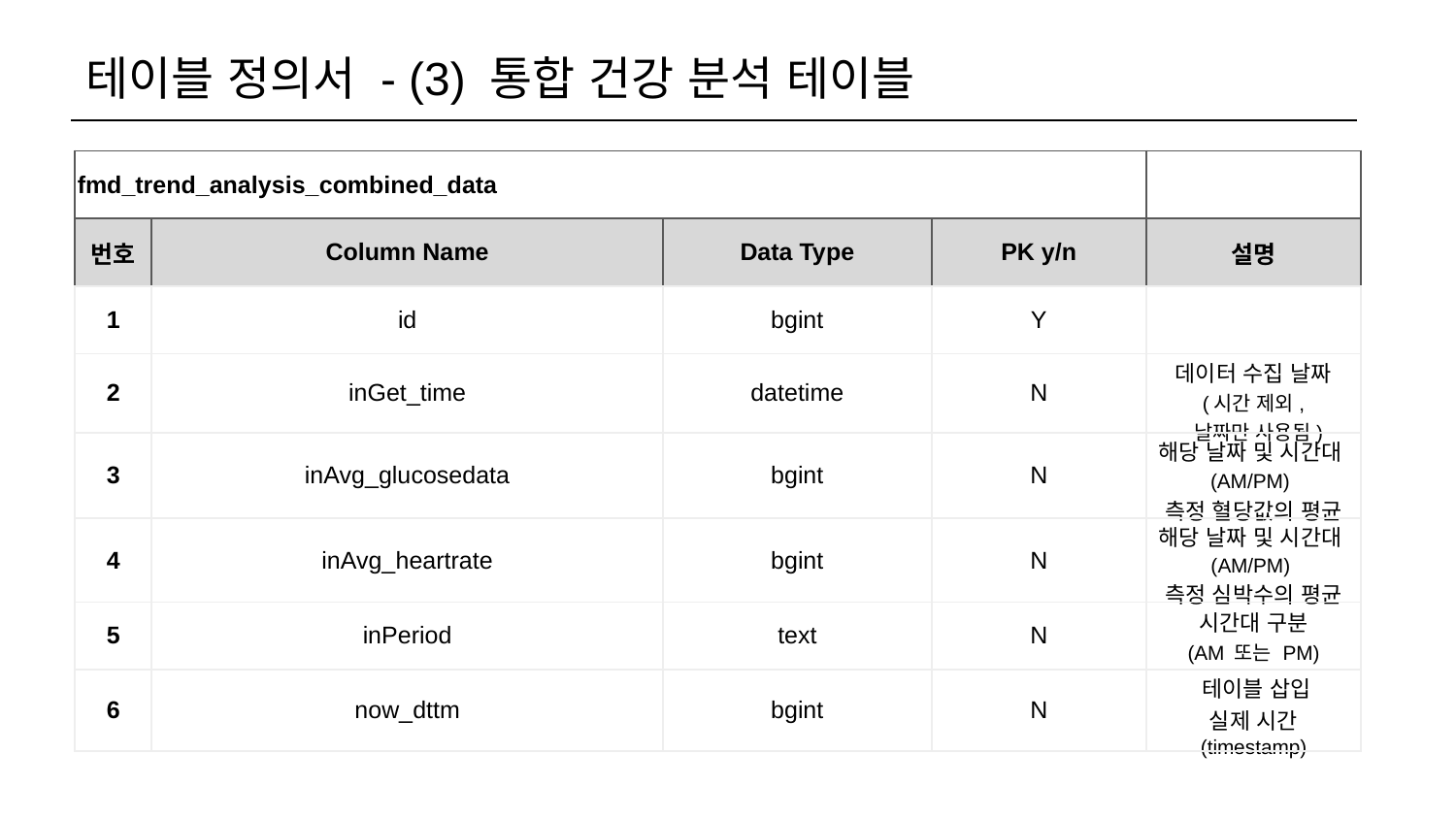

테이블 정의서 - (3) 통합 건강 분석 테이블
| fmd\_trend\_analysis\_combined\_data |  |  |  |  |
| --- | --- | --- | --- | --- |
| 번호 | Column Name | Data Type | PK y/n | 설명 |
| 1 | id | bgint | Y |  |
| 2 | inGet\_time | datetime | N | 데이터 수집 날짜 (시간 제외, 날짜만 사용됨) |
| 3 | inAvg\_glucosedata | bgint | N | 해당 날짜 및 시간대(AM/PM) 측정 혈당값의 평균 |
| 4 | inAvg\_heartrate | bgint | N | 해당 날짜 및 시간대(AM/PM) 측정 심박수의 평균 |
| 5 | inPeriod | text | N | 시간대 구분 (AM 또는 PM) |
| 6 | now\_dttm | bgint | N | 테이블 삽입 실제 시간 (timestamp) |